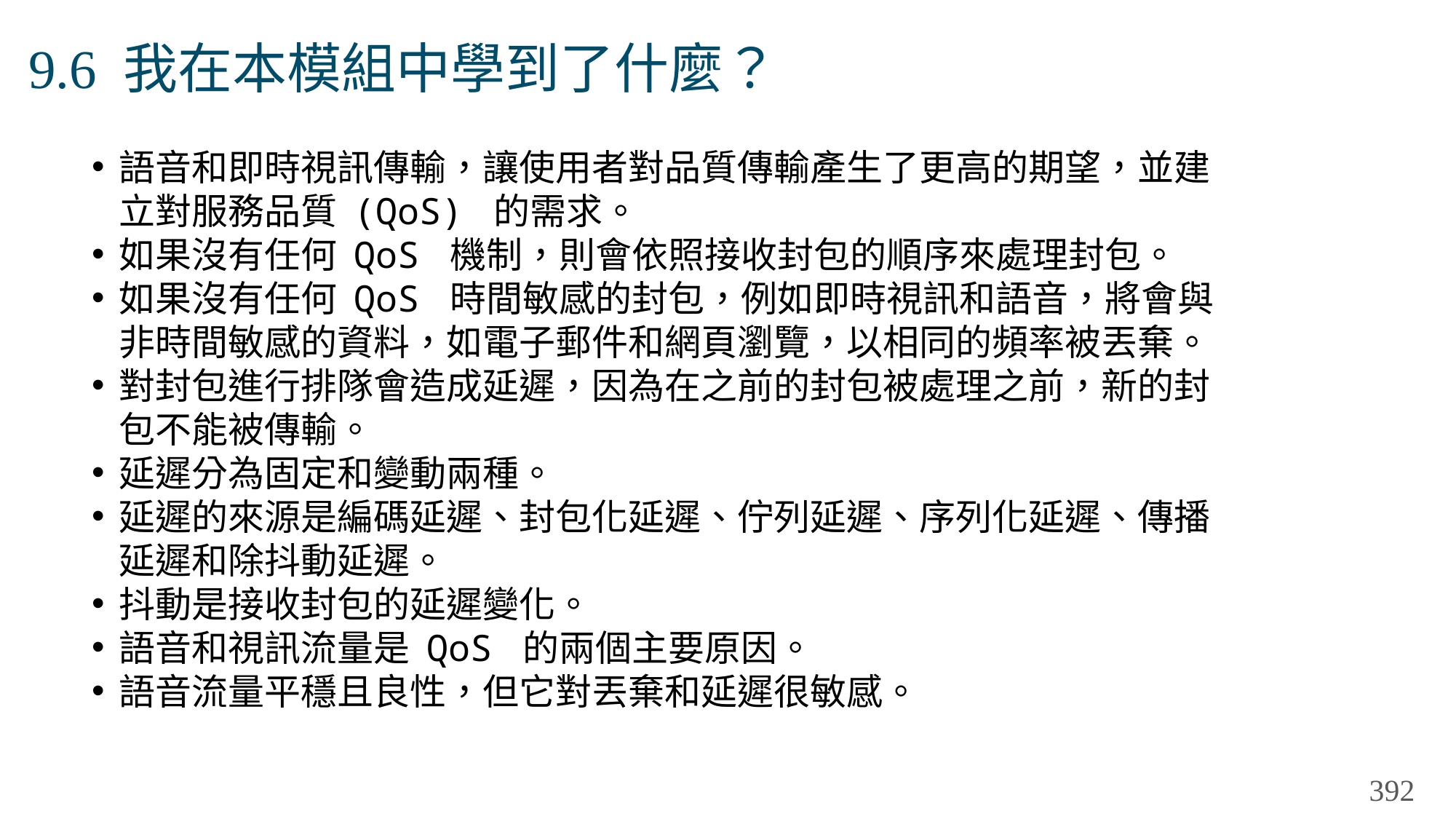

# 9.6 我在本模組中學到了什麼？
語音和即時視訊傳輸，讓使用者對品質傳輸產生了更高的期望，並建立對服務品質 (QoS) 的需求。
如果沒有任何 QoS 機制，則會依照接收封包的順序來處理封包。
如果沒有任何 QoS 時間敏感的封包，例如即時視訊和語音，將會與非時間敏感的資料，如電子郵件和網頁瀏覽，以相同的頻率被丟棄。
對封包進行排隊會造成延遲，因為在之前的封包被處理之前，新的封包不能被傳輸。
延遲分為固定和變動兩種。
延遲的來源是編碼延遲、封包化延遲、佇列延遲、序列化延遲、傳播延遲和除抖動延遲。
抖動是接收封包的延遲變化。
語音和視訊流量是 QoS 的兩個主要原因。
語音流量平穩且良性，但它對丟棄和延遲很敏感。
392